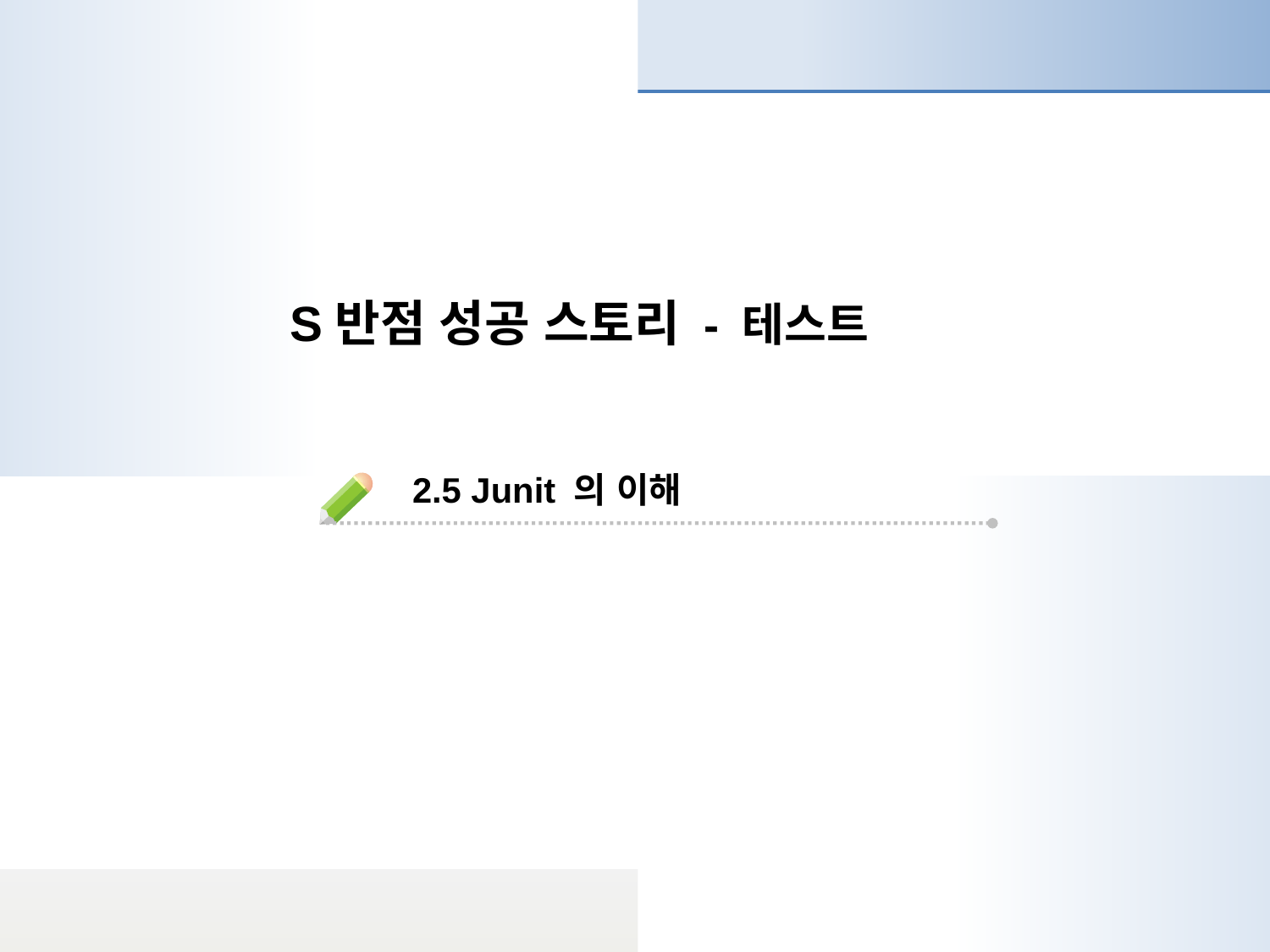

S반점 성공 스토리 - 테스트
2.5 Junit 의 이해